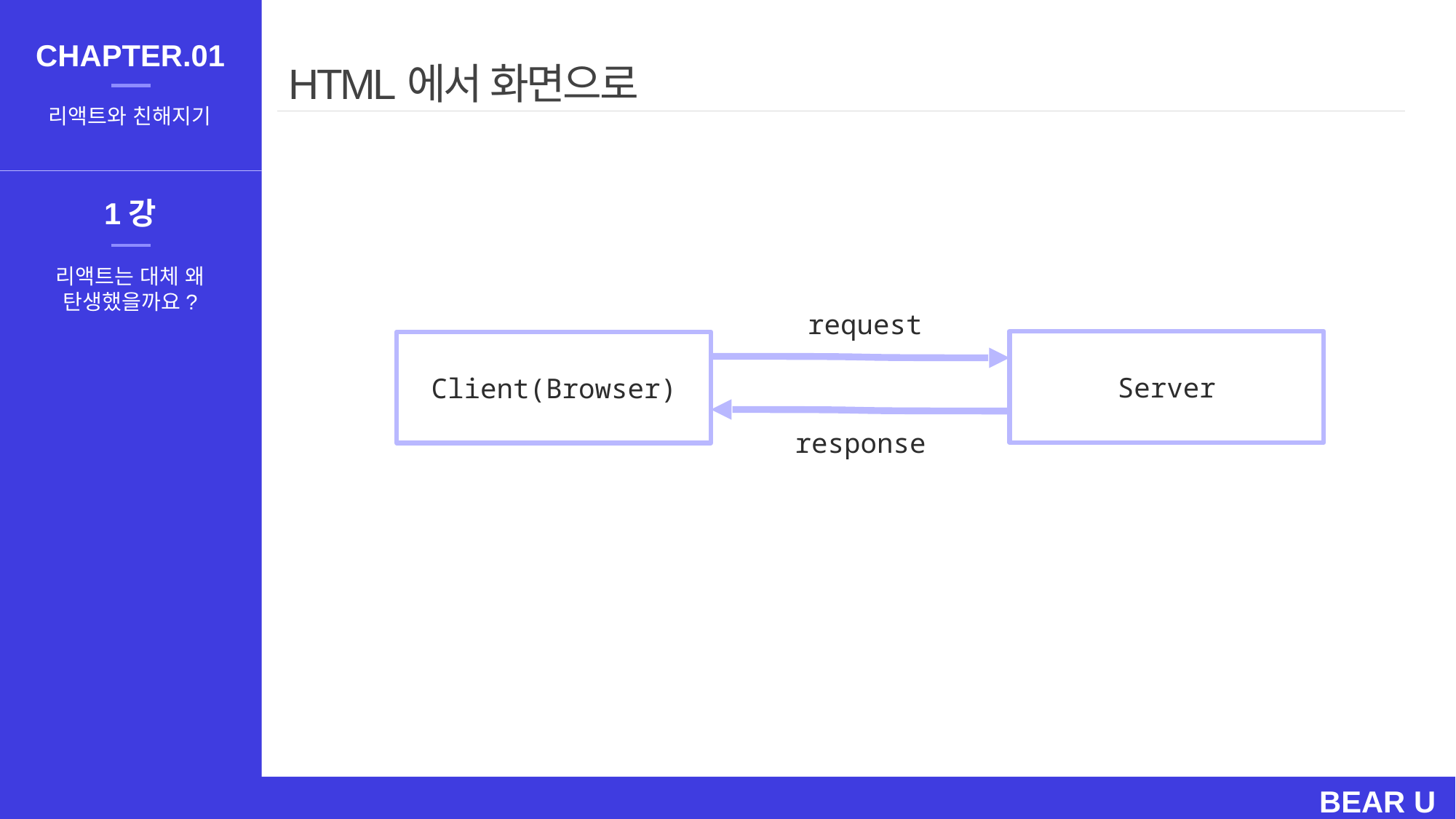

CHAPTER.01
# HTML에서 화면으로
리액트와 친해지기
1강
리액트는 대체 왜
탄생했을까요?
request
Server
Client(Browser)
response